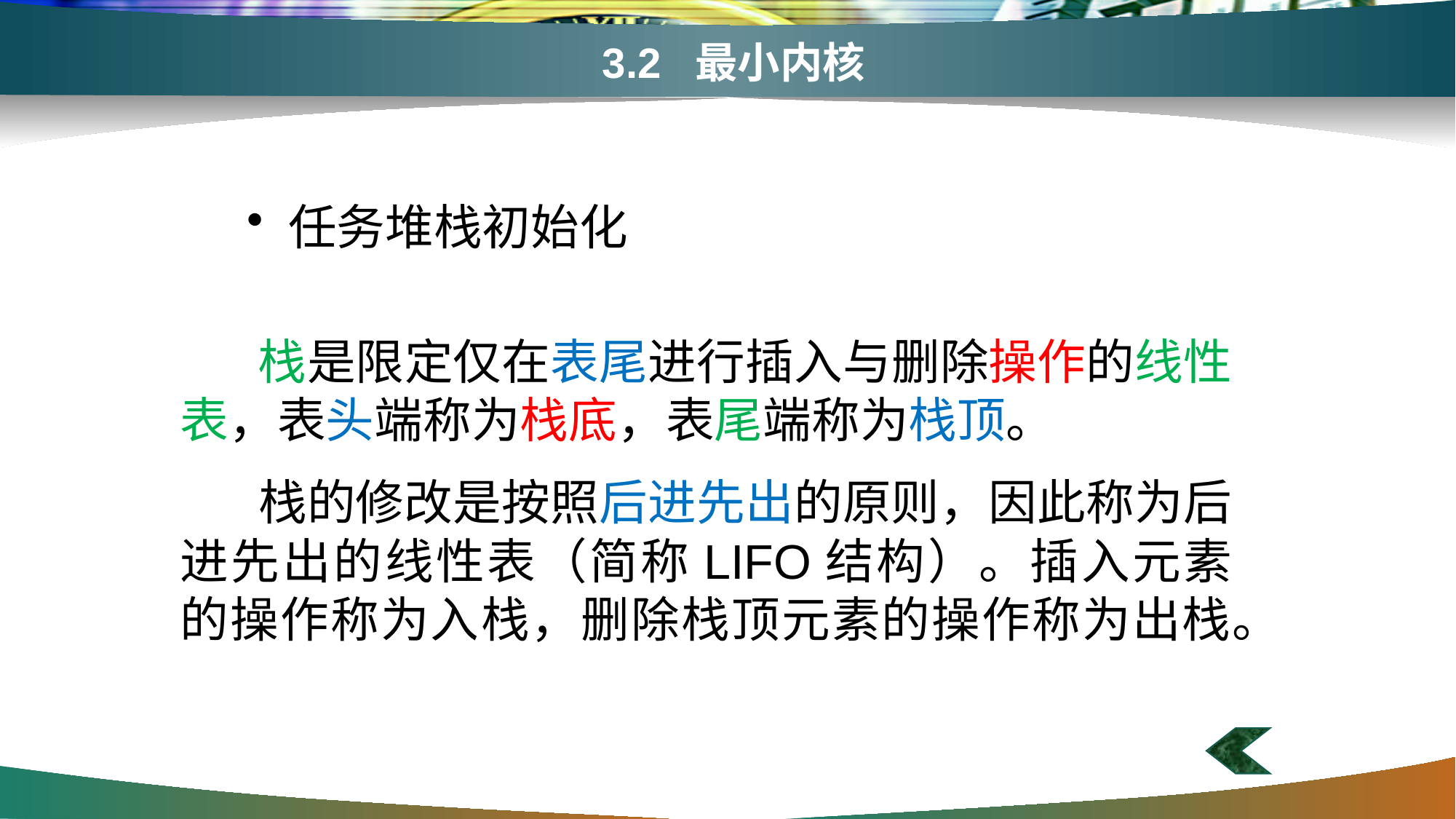

# 3.2  最小内核

任务堆栈初始化
      栈是限定仅在表尾进行插入与删除操作的线性表，表头端称为栈底，表尾端称为栈顶。
      栈的修改是按照后进先出的原则，因此称为后进先出的线性表（简称LIFO结构）。插入元素的操作称为入栈，删除栈顶元素的操作称为出栈。